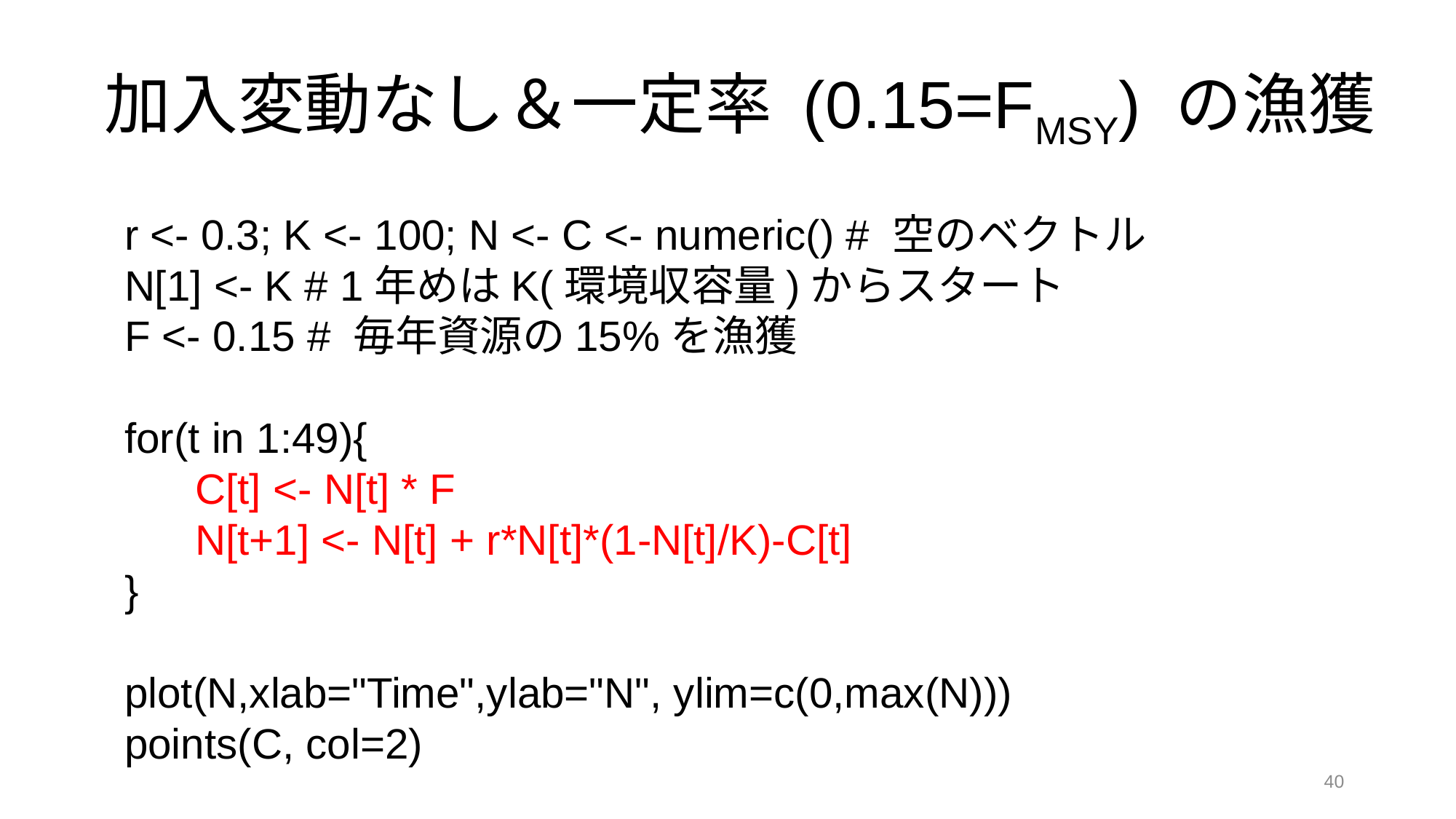

# 加入変動なし＆一定率 (0.15=FMSY) の漁獲
r <- 0.3; K <- 100; N <- C <- numeric() # 空のベクトル
N[1] <- K # 1年めはK(環境収容量)からスタート
F <- 0.15 # 毎年資源の15%を漁獲

for(t in 1:49){
      C[t] <- N[t] * F
      N[t+1] <- N[t] + r*N[t]*(1-N[t]/K)-C[t]
}

plot(N,xlab="Time",ylab="N", ylim=c(0,max(N)))
points(C, col=2)
40